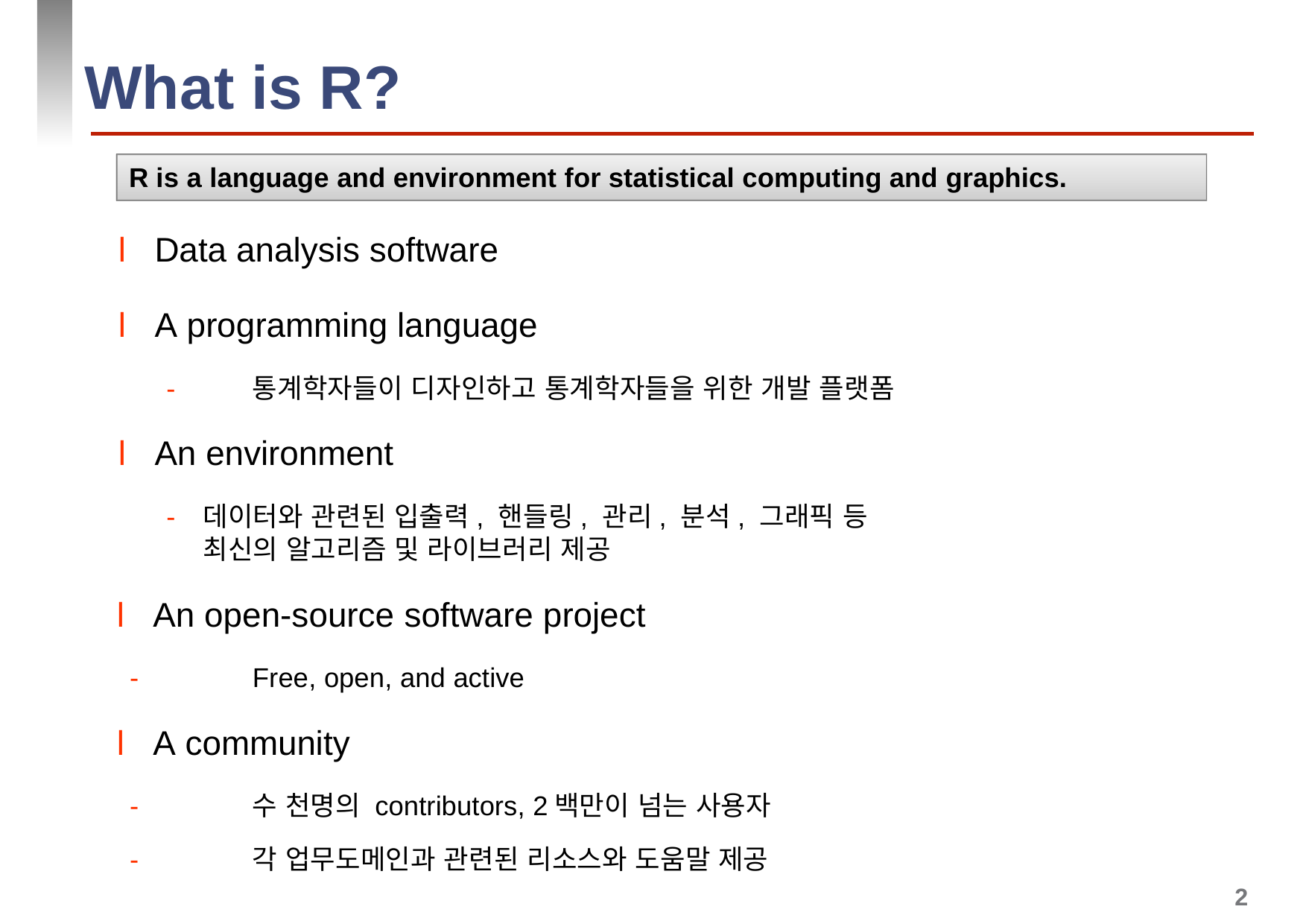

# What is R?

R is a language and environment for statistical computing and graphics.

l Data analysis software

l A programming language
-	통계학자들이 디자인하고 통계학자들을 위한 개발 플랫폼

l An environment
-	데이터와 관련된 입출력, 핸들링, 관리, 분석, 그래픽 등 최신의 알고리즘 및 라이브러리 제공

l An open-source software project
-	Free, open, and active

l A community
-	수 천명의 contributors, 2백만이 넘는 사용자
-	각 업무도메인과 관련된 리소스와 도움말 제공

2